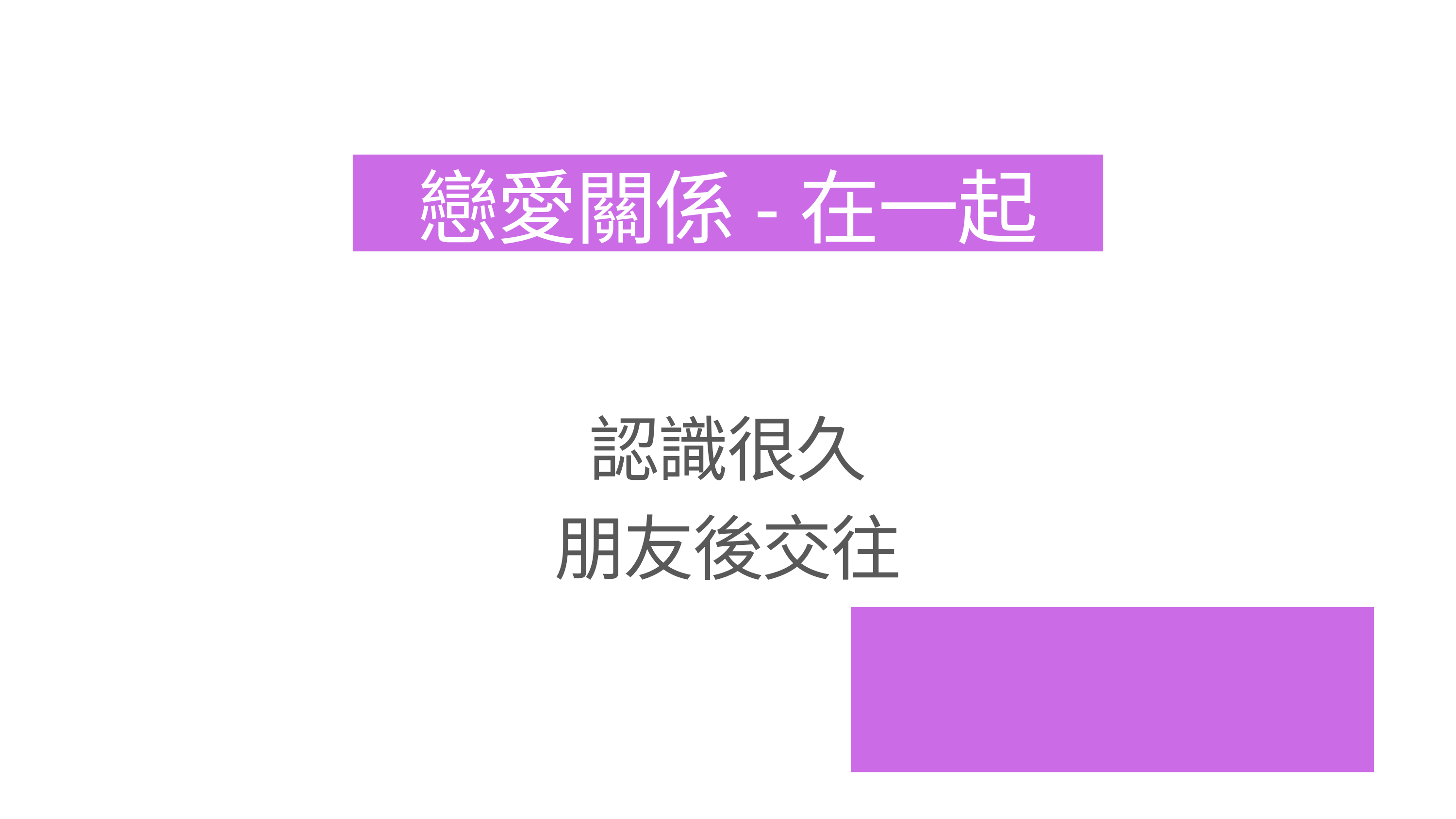

戀愛關係-在一起
認識很久
朋友後交往

沒有做他第一個戀人
            -療情傷被傷害的我